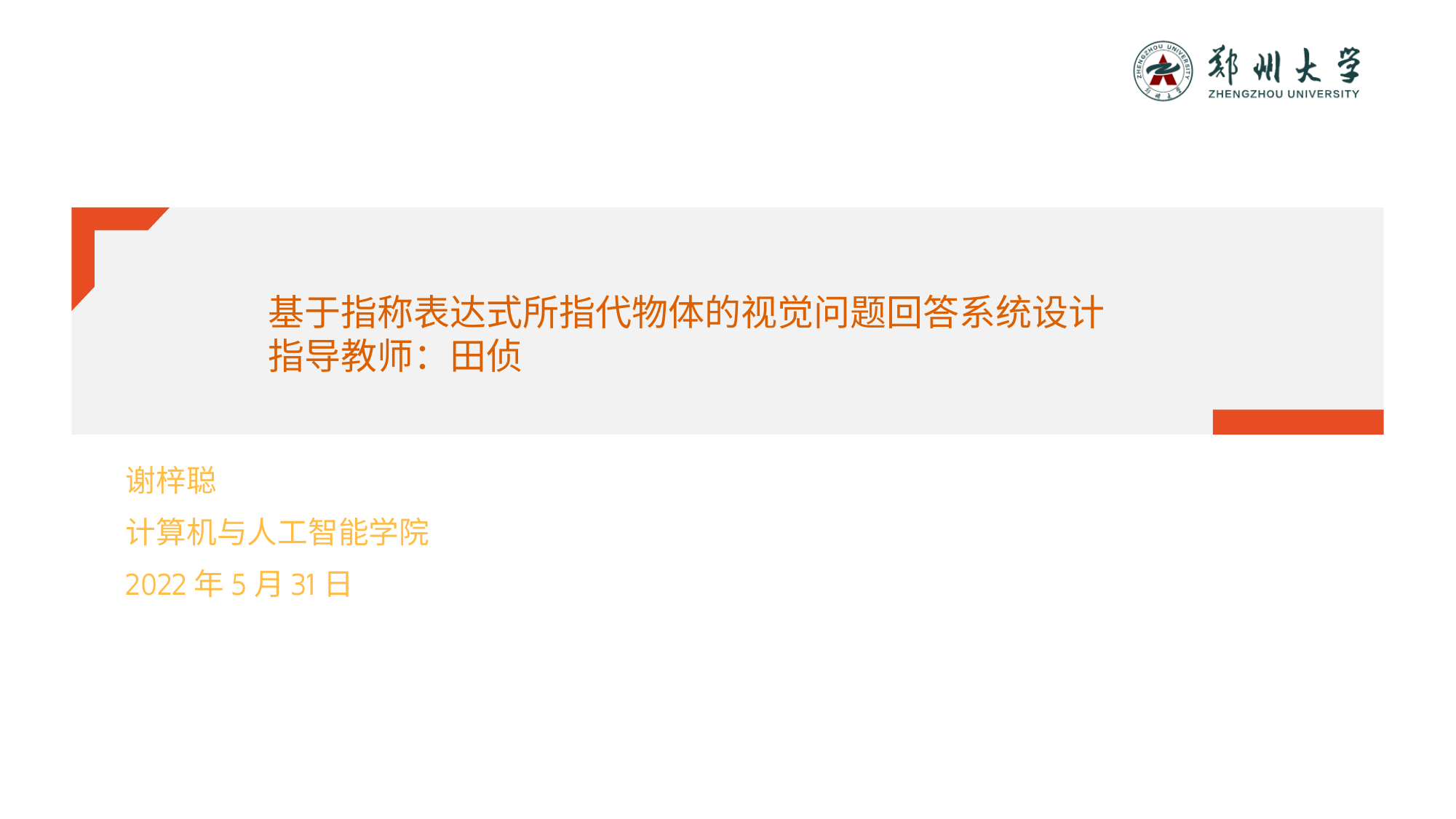

# 基于指称表达式所指代物体的视觉问题回答系统设计 指导教师：田侦
谢梓聪
计算机与人工智能学院
2022年5月31日